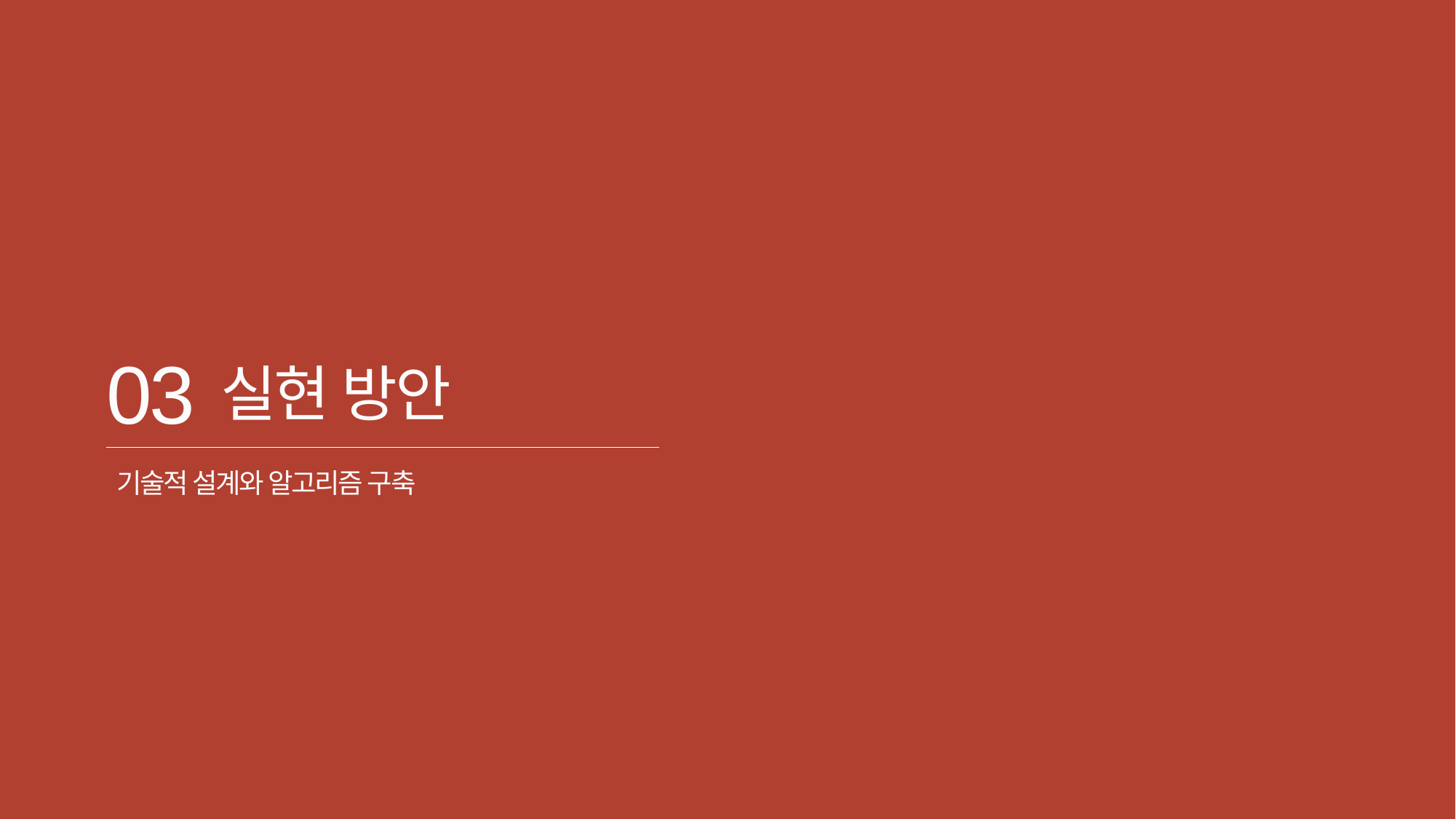

03
실현 방안

기술적 설계와 알고리즘 구축